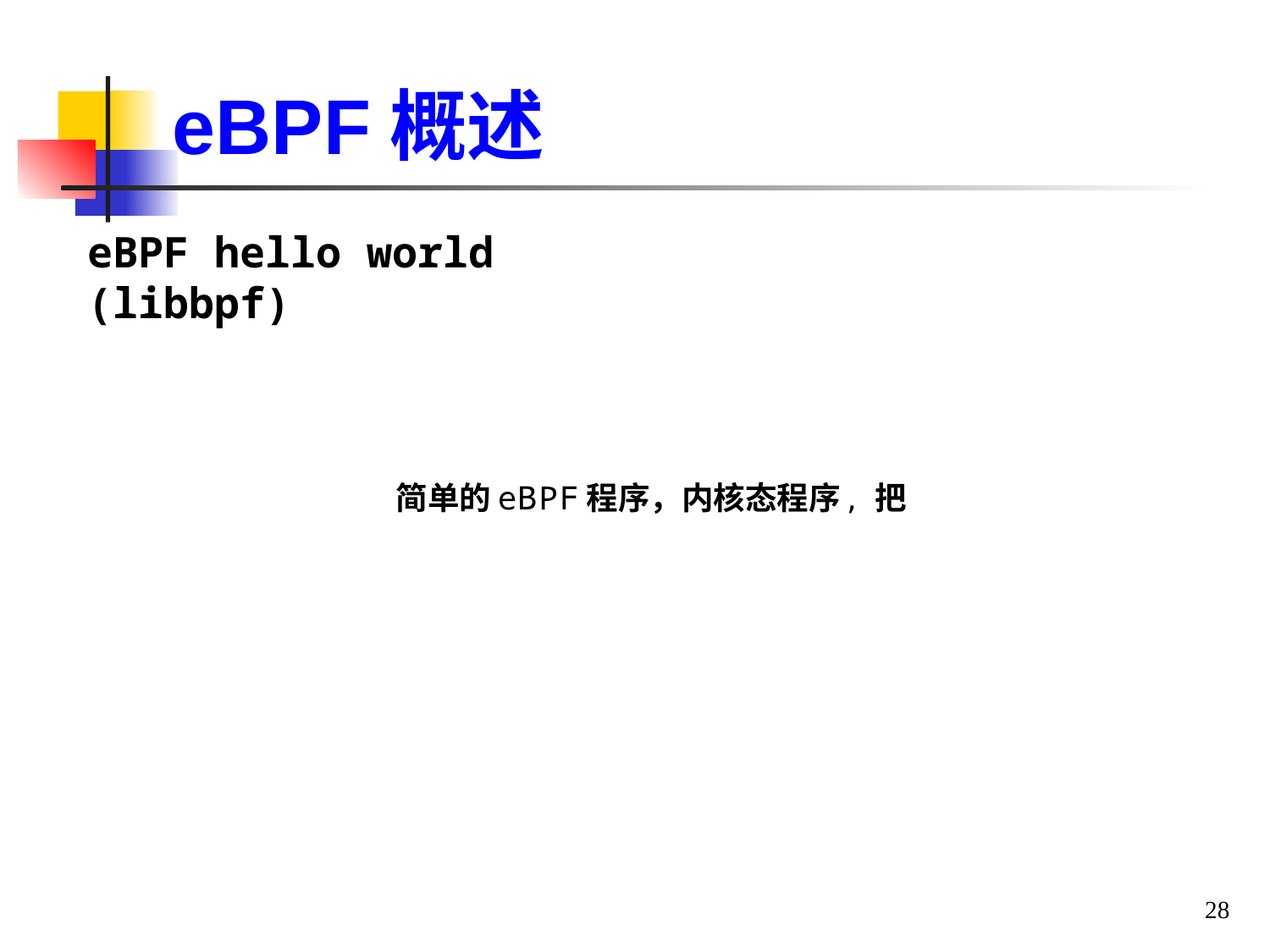

eBPF概述
eBPF hello world (libbpf)
简单的eBPF程序，内核态程序, 把
28